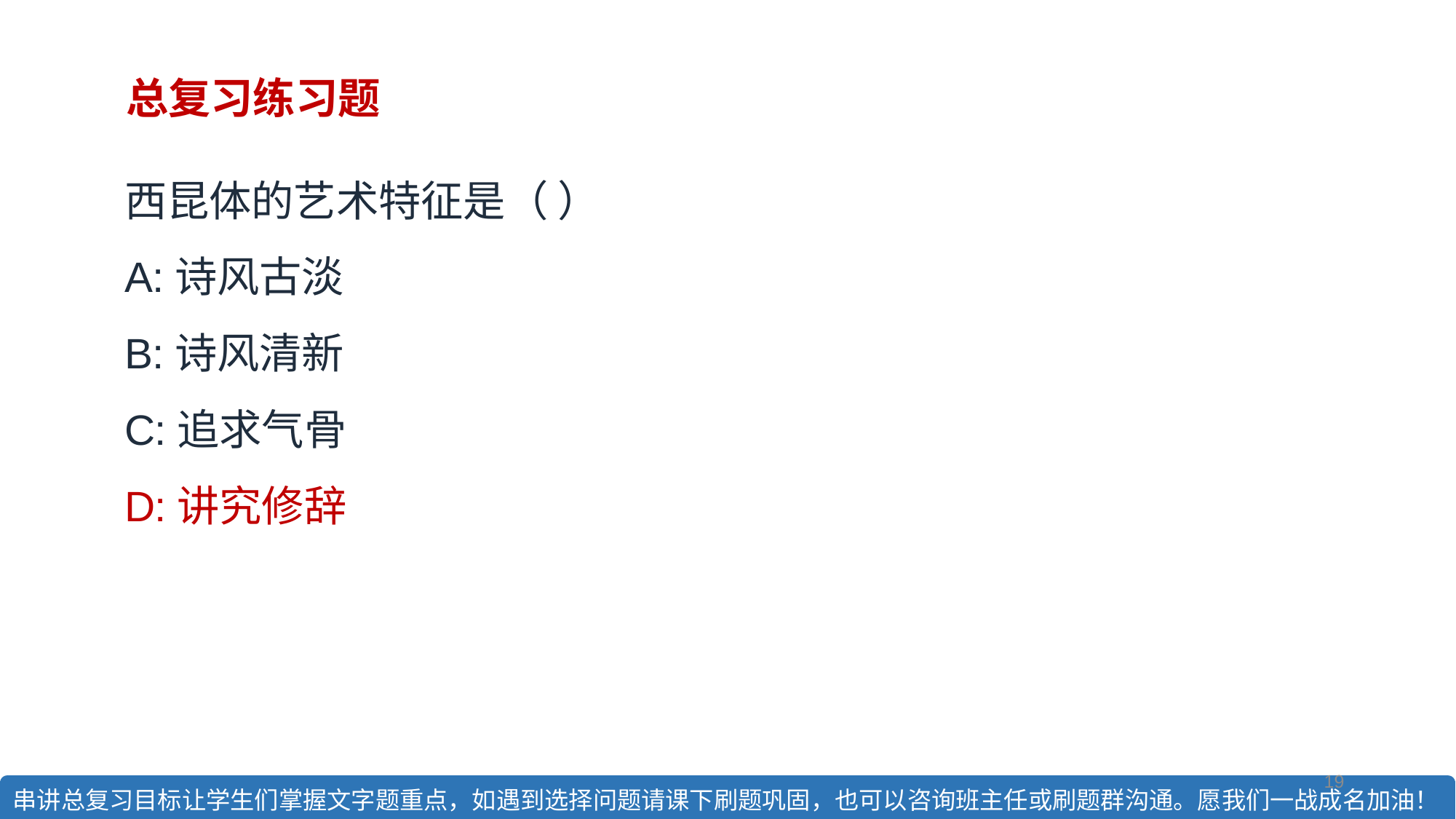

总复习练习题
西昆体的艺术特征是（ ）
A:诗风古淡
B:诗风清新
C:追求气骨
D:讲究修辞
19